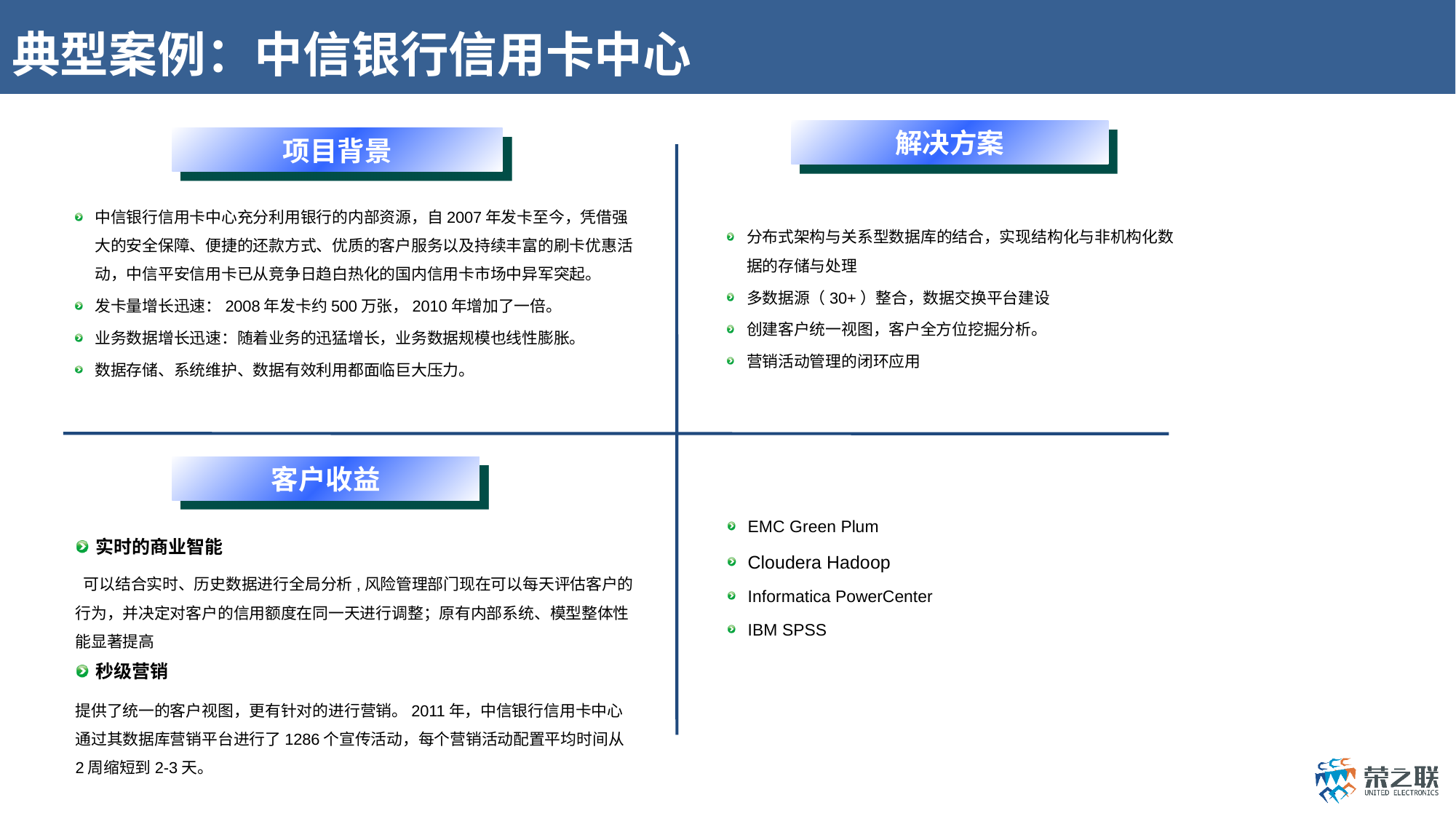

# 典型案例：中信银行信用卡中心
解决方案
项目背景

中信银行信用卡中心充分利用银行的内部资源，自2007年发卡至今，凭借强大的安全保障、便捷的还款方式、优质的客户服务以及持续丰富的刷卡优惠活动，中信平安信用卡已从竞争日趋白热化的国内信用卡市场中异军突起。
发卡量增长迅速：2008年发卡约500万张，2010年增加了一倍。
业务数据增长迅速：随着业务的迅猛增长，业务数据规模也线性膨胀。
数据存储、系统维护、数据有效利用都面临巨大压力。

分布式架构与关系型数据库的结合，实现结构化与非机构化数据的存储与处理
多数据源（30+）整合，数据交换平台建设
创建客户统一视图，客户全方位挖掘分析。
营销活动管理的闭环应用

客户收益
EMC Green Plum
Cloudera Hadoop
Informatica PowerCenter
IBM SPSS

实时的商业智能
 可以结合实时、历史数据进行全局分析,风险管理部门现在可以每天评估客户的行为，并决定对客户的信用额度在同一天进行调整；原有内部系统、模型整体性能显著提高
秒级营销
提供了统一的客户视图，更有针对的进行营销。2011年，中信银行信用卡中心通过其数据库营销平台进行了1286个宣传活动，每个营销活动配置平均时间从2周缩短到2-3天。